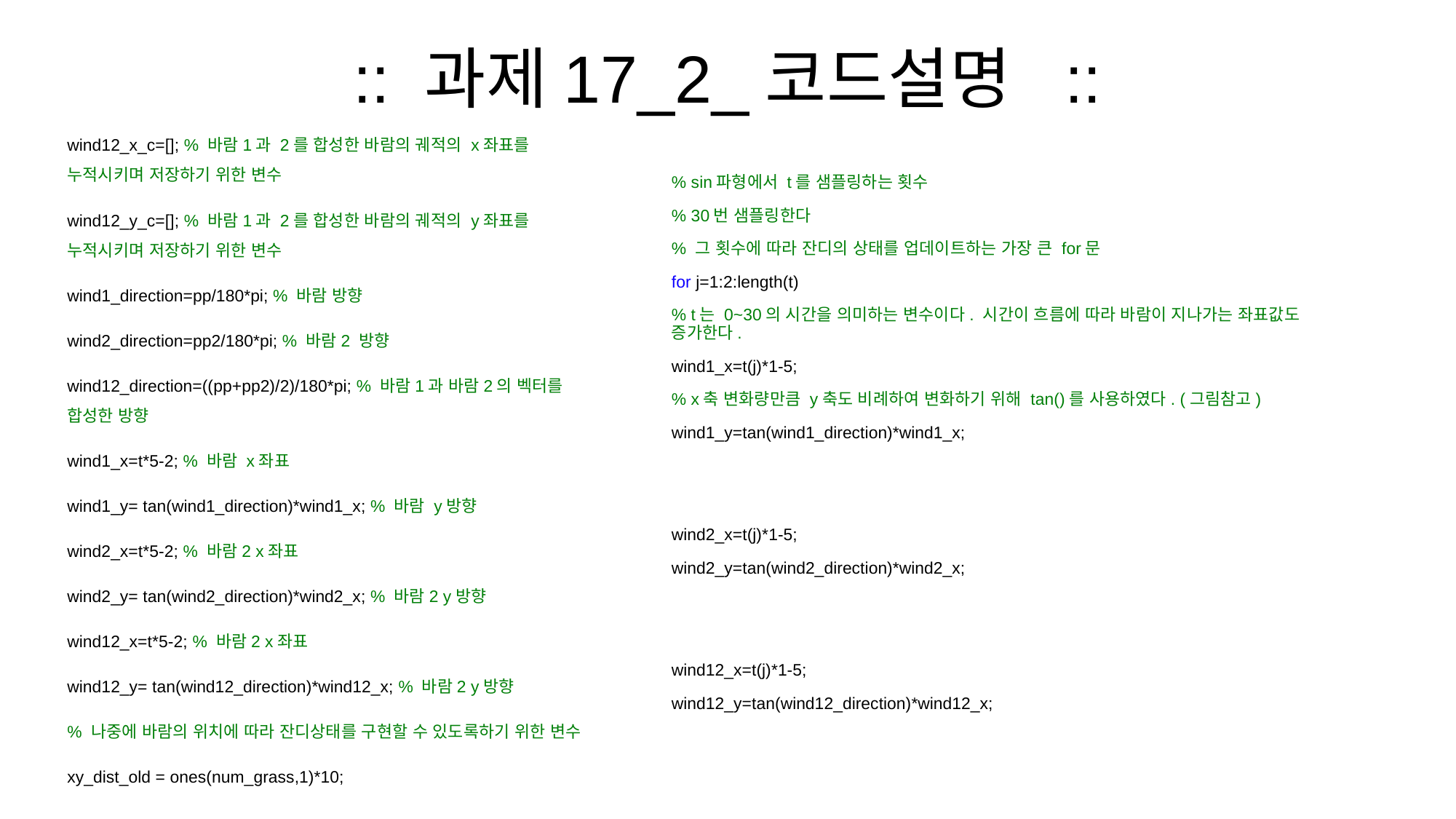

# :: 과제17_2_코드설명  ::
wind12_x_c=[]; % 바람1과 2를 합성한 바람의 궤적의 x좌표를 누적시키며 저장하기 위한 변수
wind12_y_c=[]; % 바람1과 2를 합성한 바람의 궤적의 y좌표를 누적시키며 저장하기 위한 변수
wind1_direction=pp/180*pi; % 바람 방향
wind2_direction=pp2/180*pi; % 바람2 방향
wind12_direction=((pp+pp2)/2)/180*pi; % 바람1과 바람2의 벡터를 합성한 방향
wind1_x=t*5-2; % 바람 x좌표
wind1_y= tan(wind1_direction)*wind1_x; % 바람 y방향
wind2_x=t*5-2; % 바람2 x좌표
wind2_y= tan(wind2_direction)*wind2_x; % 바람2 y방향
wind12_x=t*5-2; % 바람2 x좌표
wind12_y= tan(wind12_direction)*wind12_x; % 바람2 y방향
% 나중에 바람의 위치에 따라 잔디상태를 구현할 수 있도록하기 위한 변수
xy_dist_old = ones(num_grass,1)*10;
% sin파형에서 t를 샘플링하는 횟수
% 30번 샘플링한다
% 그 횟수에 따라 잔디의 상태를 업데이트하는 가장 큰 for문
for j=1:2:length(t)
% t는 0~30의 시간을 의미하는 변수이다. 시간이 흐름에 따라 바람이 지나가는 좌표값도 증가한다.
wind1_x=t(j)*1-5;
% x축 변화량만큼 y축도 비례하여 변화하기 위해 tan()를 사용하였다. (그림참고)
wind1_y=tan(wind1_direction)*wind1_x;

wind2_x=t(j)*1-5;
wind2_y=tan(wind2_direction)*wind2_x;

wind12_x=t(j)*1-5;
wind12_y=tan(wind12_direction)*wind12_x;